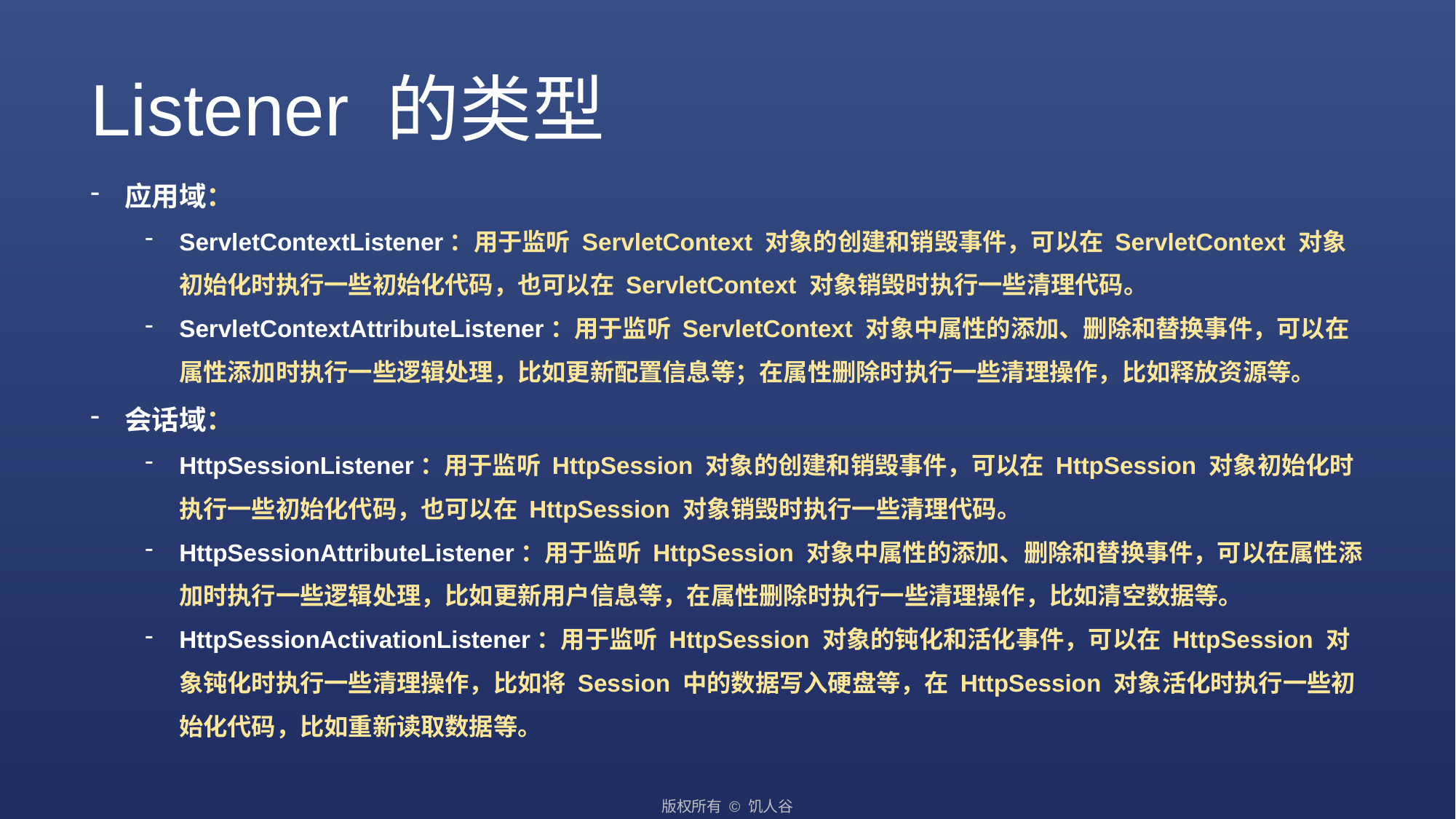

Listener 的类型
应用域：
ServletContextListener：用于监听 ServletContext 对象的创建和销毁事件，可以在 ServletContext 对象初始化时执行一些初始化代码，也可以在 ServletContext 对象销毁时执行一些清理代码。
ServletContextAttributeListener：用于监听 ServletContext 对象中属性的添加、删除和替换事件，可以在属性添加时执行一些逻辑处理，比如更新配置信息等；在属性删除时执行一些清理操作，比如释放资源等。
会话域：
HttpSessionListener：用于监听 HttpSession 对象的创建和销毁事件，可以在 HttpSession 对象初始化时执行一些初始化代码，也可以在 HttpSession 对象销毁时执行一些清理代码。
HttpSessionAttributeListener：用于监听 HttpSession 对象中属性的添加、删除和替换事件，可以在属性添加时执行一些逻辑处理，比如更新用户信息等，在属性删除时执行一些清理操作，比如清空数据等。
HttpSessionActivationListener：用于监听 HttpSession 对象的钝化和活化事件，可以在 HttpSession 对象钝化时执行一些清理操作，比如将 Session 中的数据写入硬盘等，在 HttpSession 对象活化时执行一些初始化代码，比如重新读取数据等。